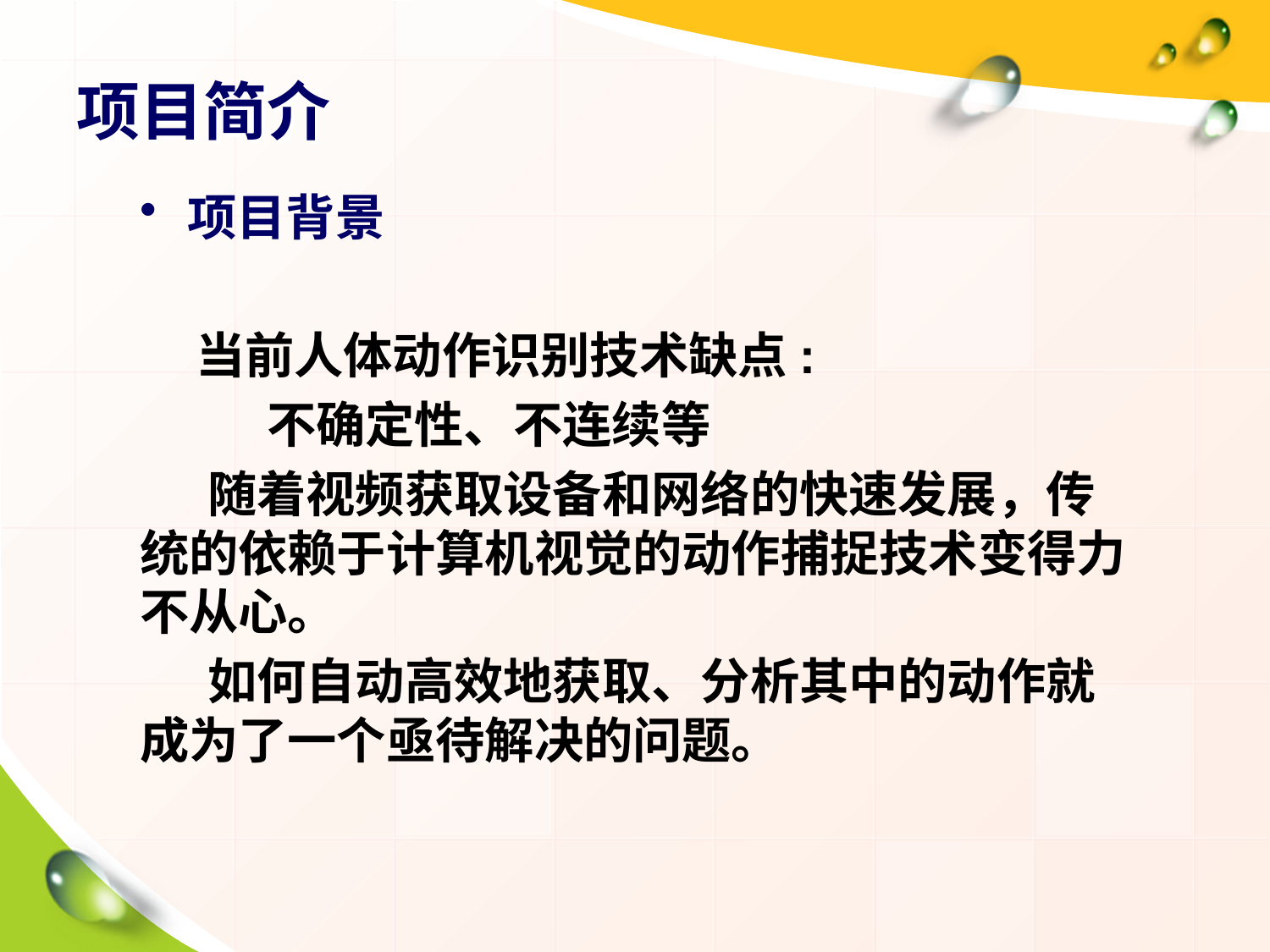

# 项目简介
项目背景

    当前人体动作识别技术缺点:
	不确定性、不连续等
     随着视频获取设备和网络的快速发展，传统的依赖于计算机视觉的动作捕捉技术变得力不从心。
     如何自动高效地获取、分析其中的动作就成为了一个亟待解决的问题。